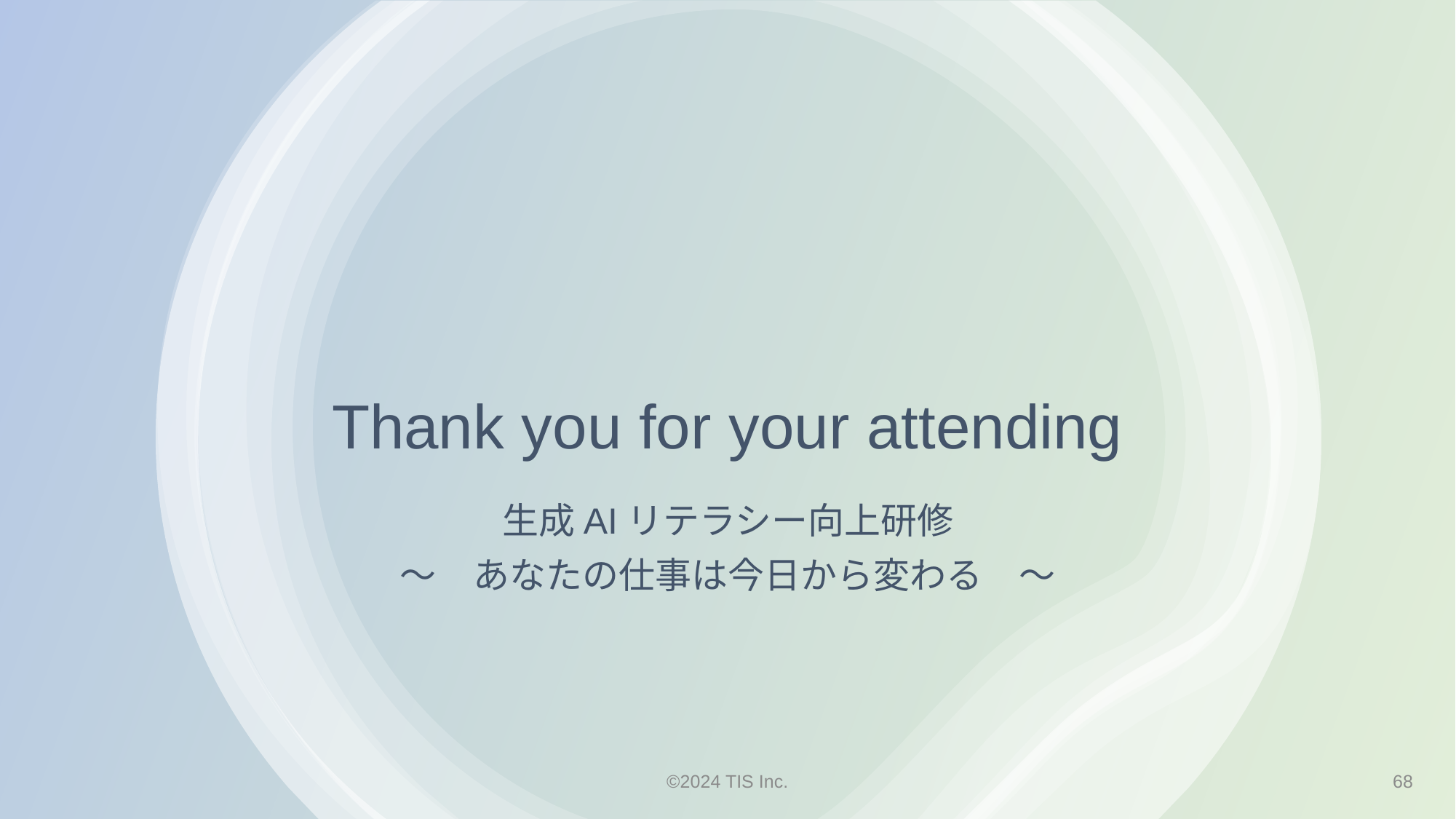

# Thank you for your attending
生成AIリテラシー向上研修
～　あなたの仕事は今日から変わる　～
68
©2024 TIS Inc.